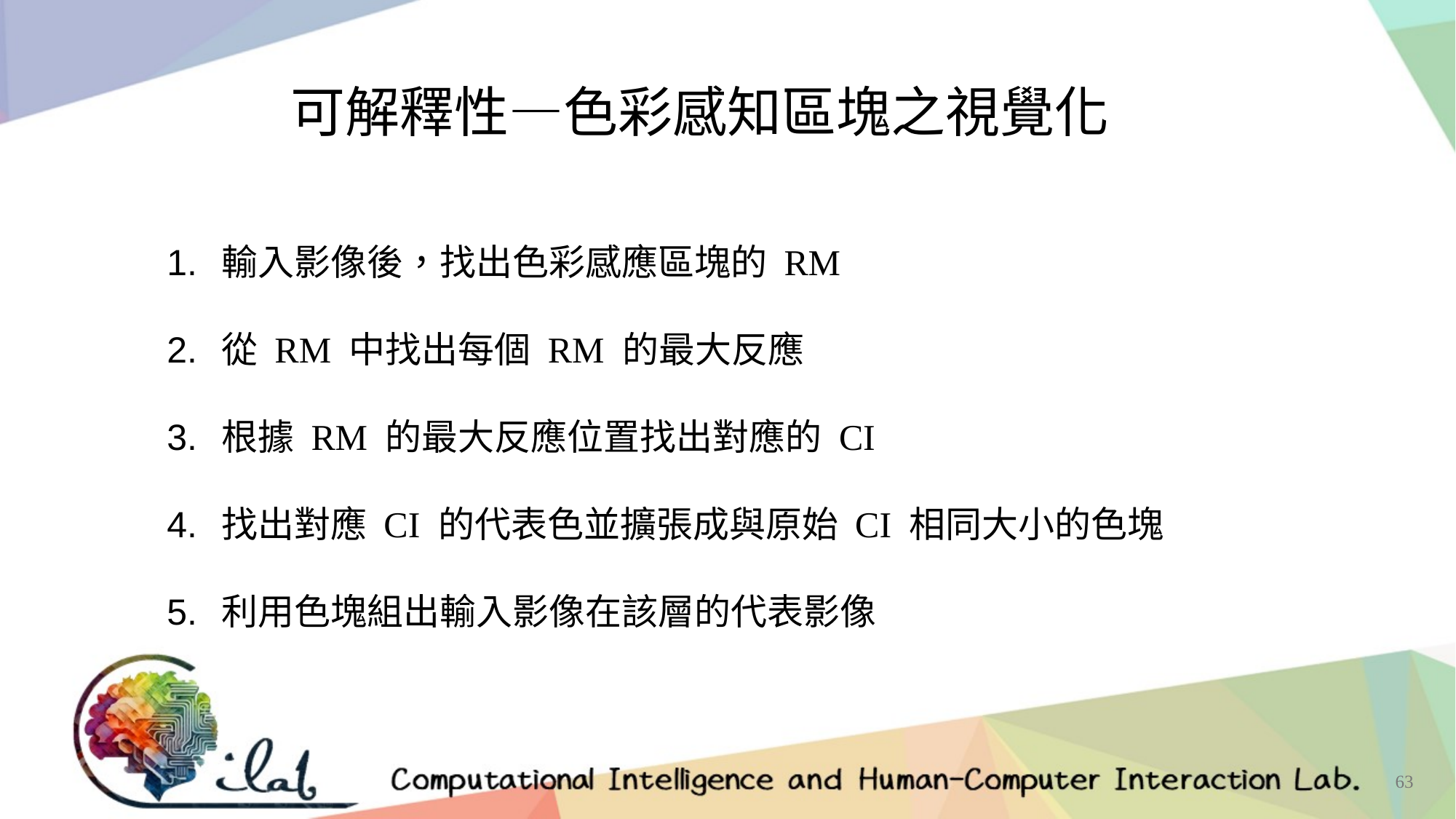

可解釋性—色彩感知區塊之視覺化
輸入影像後，找出色彩感應區塊的 RM
從 RM 中找出每個 RM 的最大反應
根據 RM 的最大反應位置找出對應的 CI
找出對應 CI 的代表色並擴張成與原始 CI 相同大小的色塊
利用色塊組出輸入影像在該層的代表影像
63